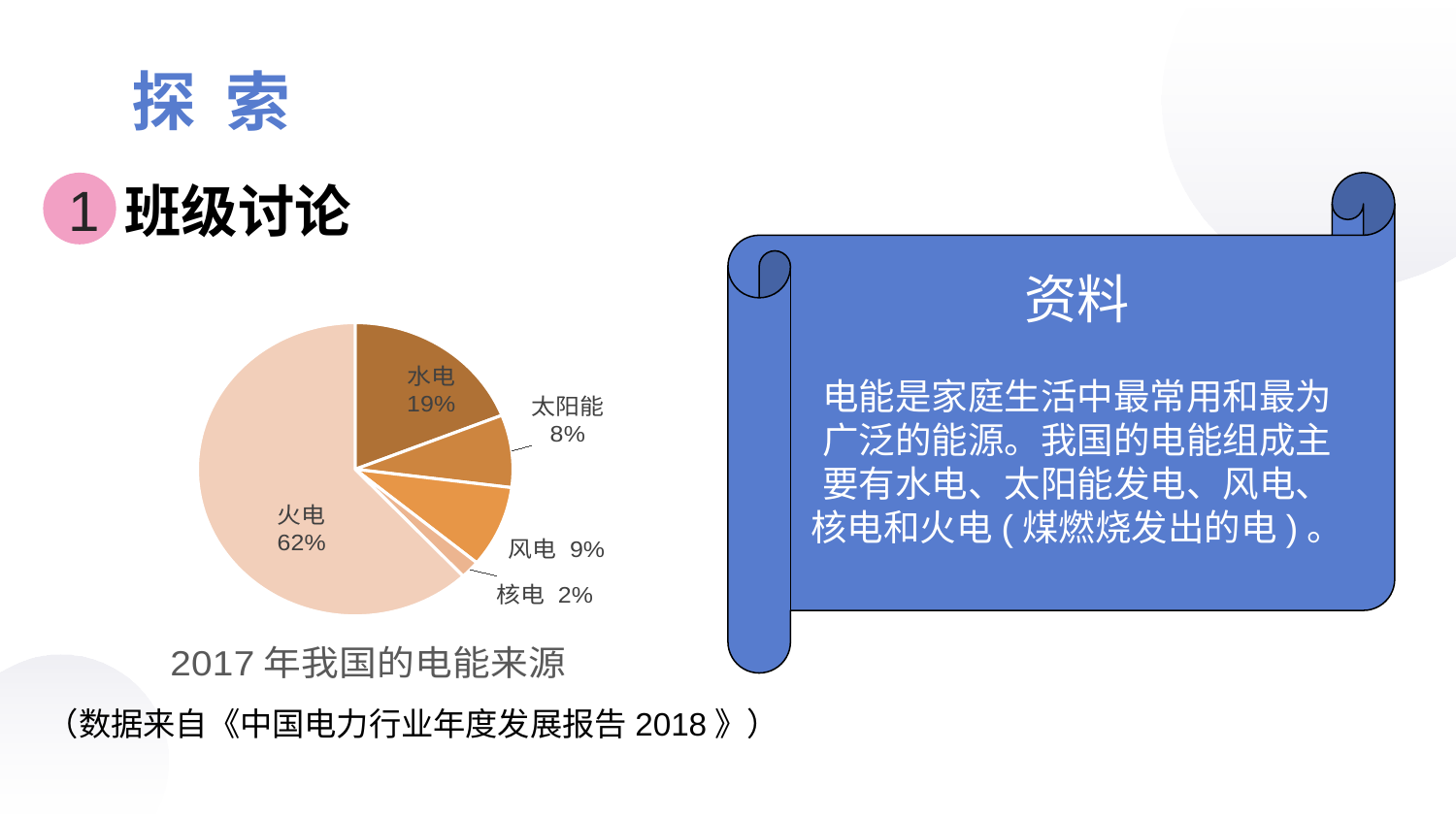

探  索
班级讨论
1

资料
电能是家庭生活中最常用和最为广泛的能源。我国的电能组成主要有水电、太阳能发电、风电、核电和火电(煤燃烧发出的电)。

### Chart:

| Category | 2017年我国的电能来源 |
|---|---|
| 水电 | 0.19 |
| 太阳能 | 0.08 |
| 风电 | 0.09 |
| 核电 | 0.02 |
| 火电 | 0.62 |
 （数据来自《中国电力行业年度发展报告2018》）